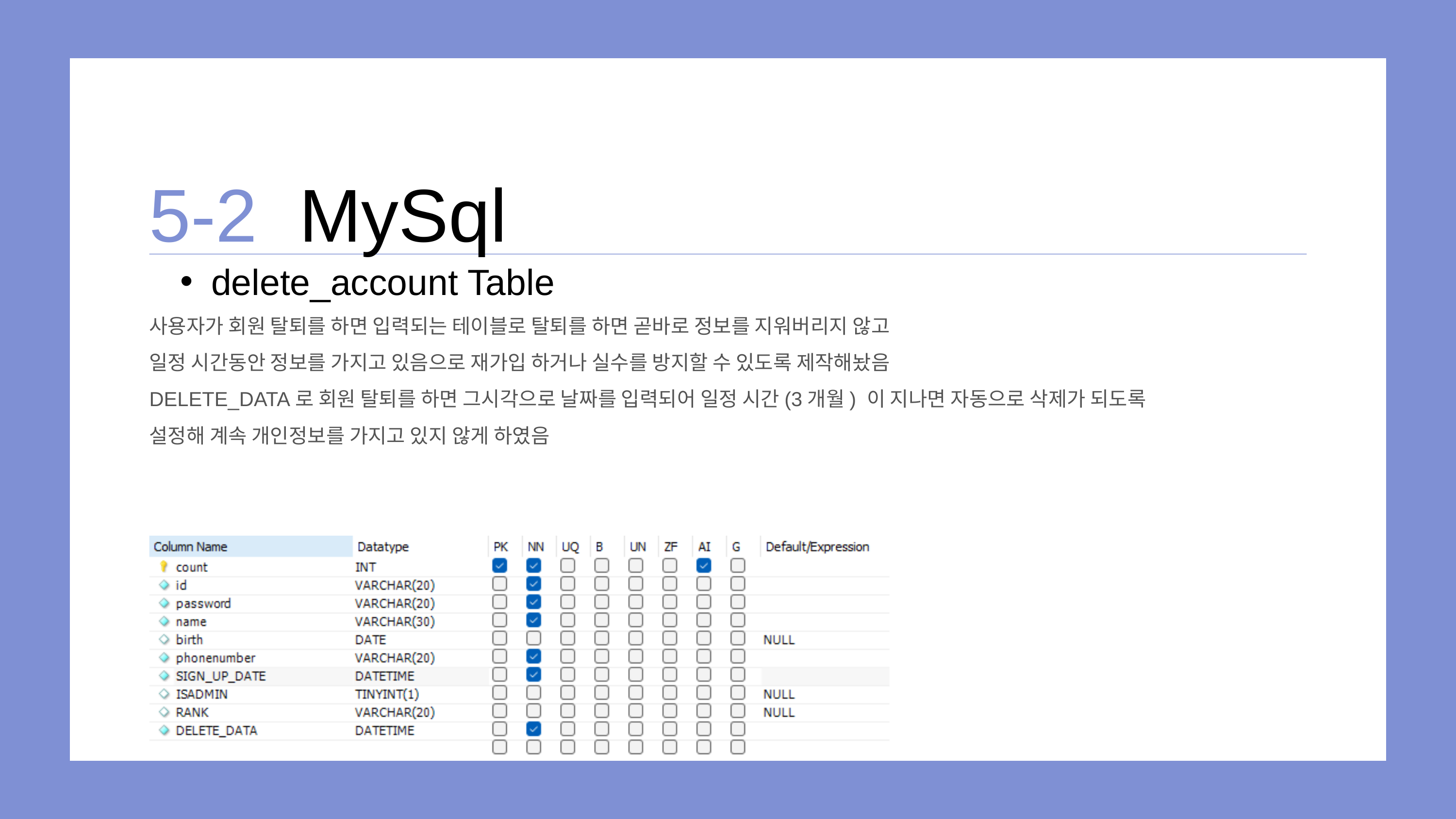

5-2
MySql
delete_account Table

사용자가 회원 탈퇴를 하면 입력되는 테이블로 탈퇴를 하면 곧바로 정보를 지워버리지 않고
일정 시간동안 정보를 가지고 있음으로 재가입 하거나 실수를 방지할 수 있도록 제작해놨음
DELETE_DATA로 회원 탈퇴를 하면 그시각으로 날짜를 입력되어 일정 시간(3개월) 이 지나면 자동으로 삭제가 되도록
설정해 계속 개인정보를 가지고 있지 않게 하였음